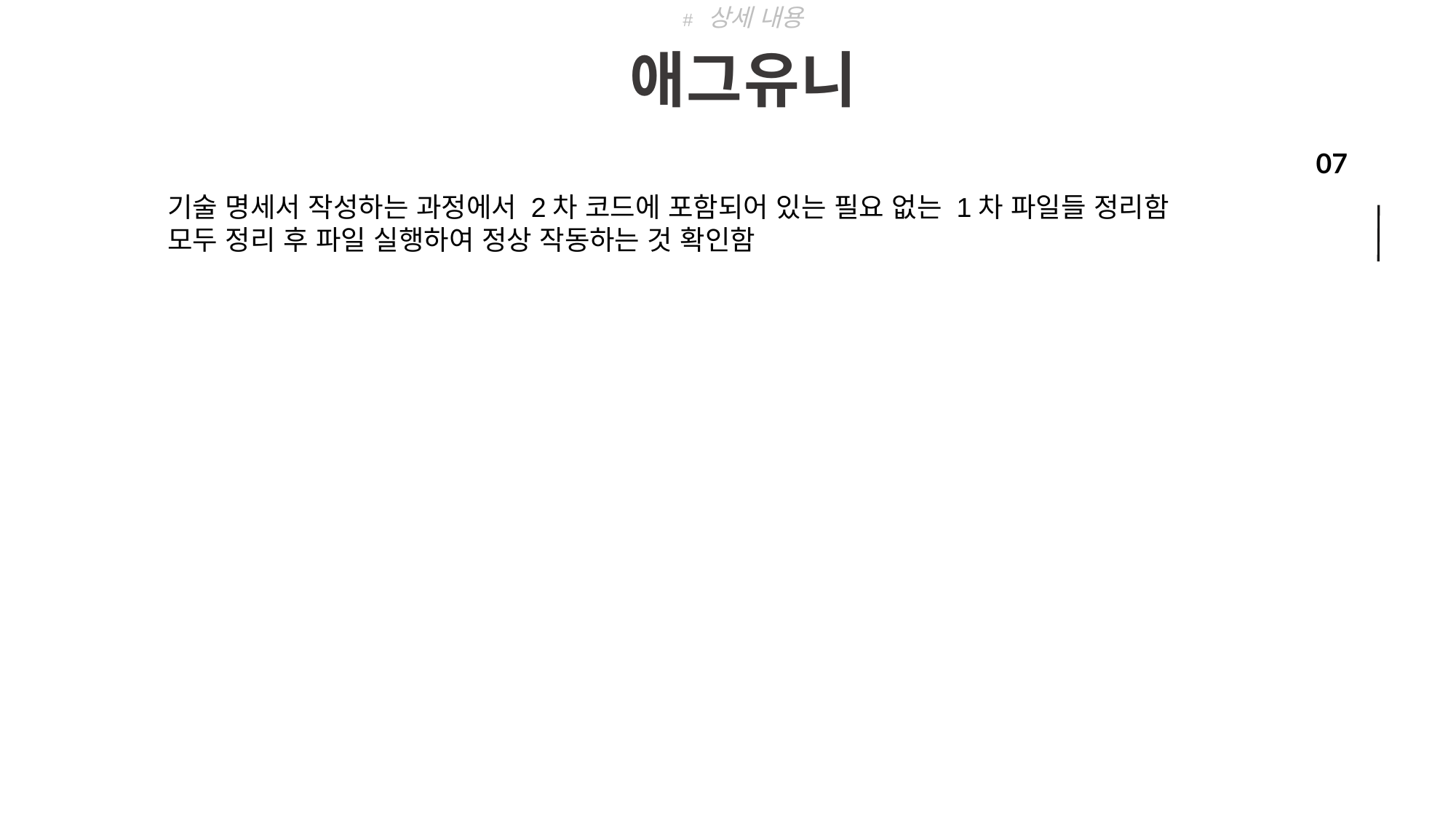

# 상세 내용
애그유니
기술 명세서 작성하는 과정에서 2차 코드에 포함되어 있는 필요 없는 1차 파일들 정리함
모두 정리 후 파일 실행하여 정상 작동하는 것 확인함